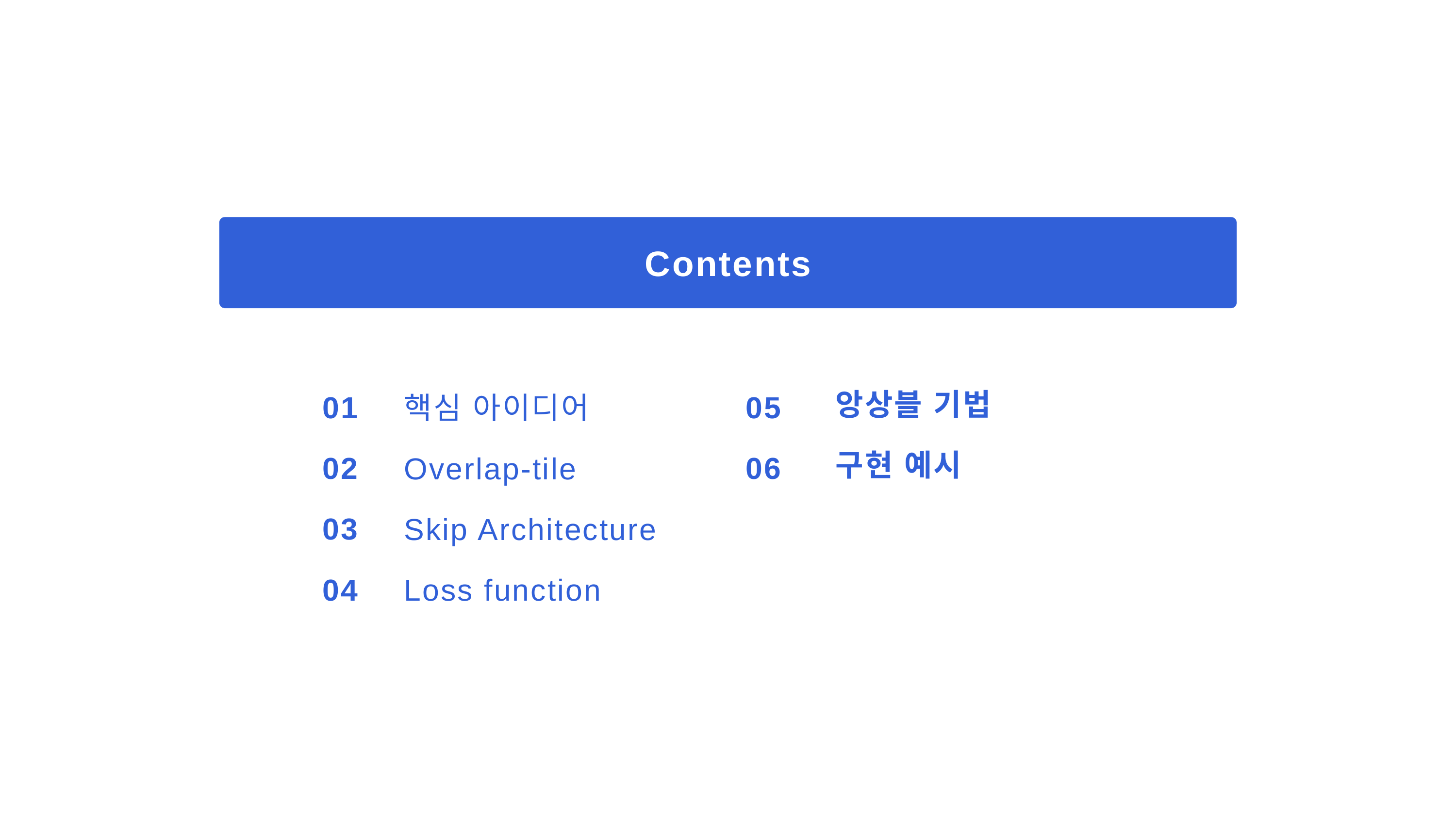

Contents
앙상블 기법
구현 예시
01
02
03
04
05
06
핵심 아이디어
Overlap-tile
Skip Architecture
Loss function